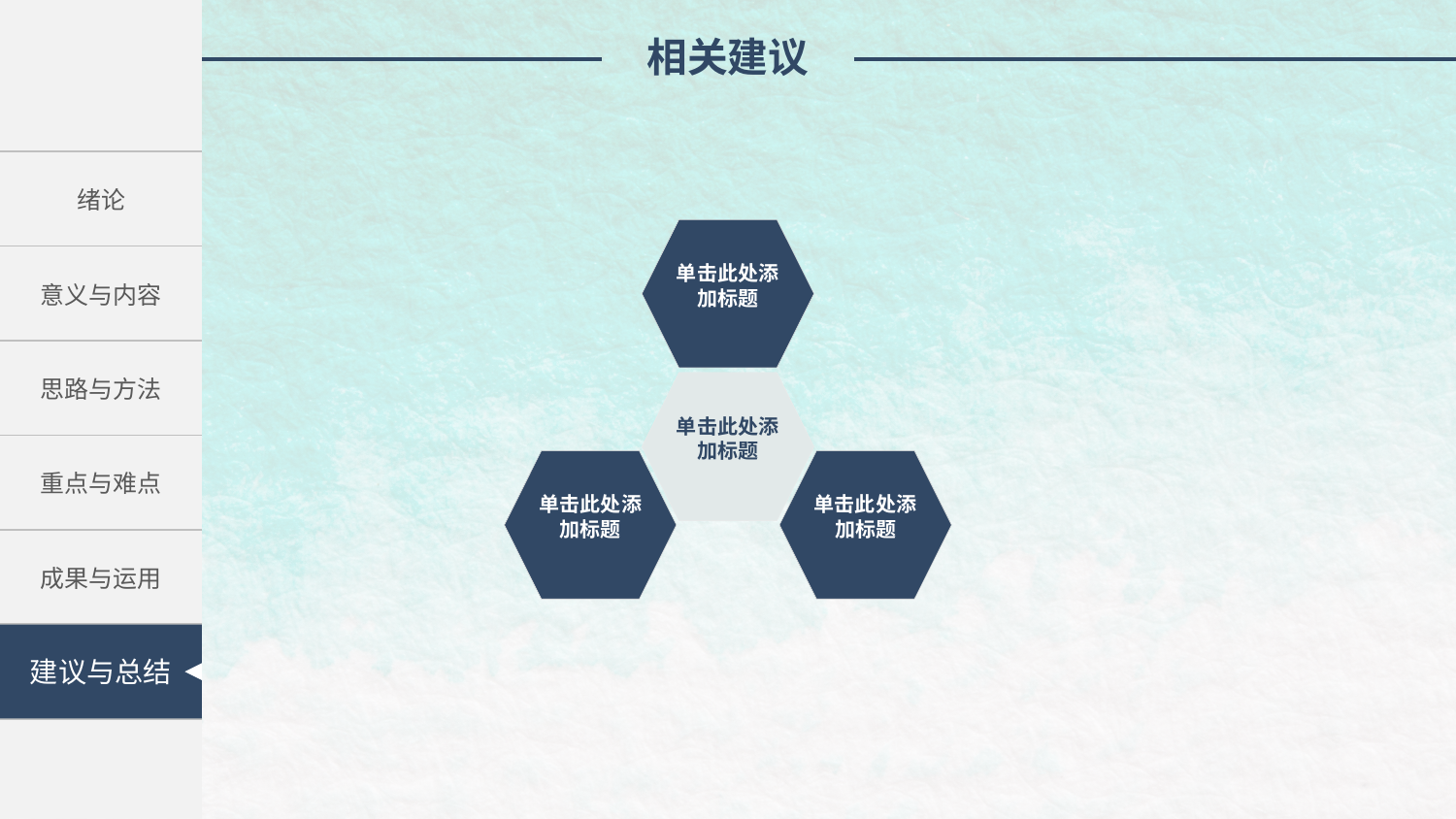

相关建议
| 绪论 |
| --- |
| 意义与内容 |
| 思路与方法 |
| 重点与难点 |
| 成果与运用 |
| 学术总结 |

单击此处添加标题

单击此处添加标题

单击此处添加标题

单击此处添加标题
建议与总结